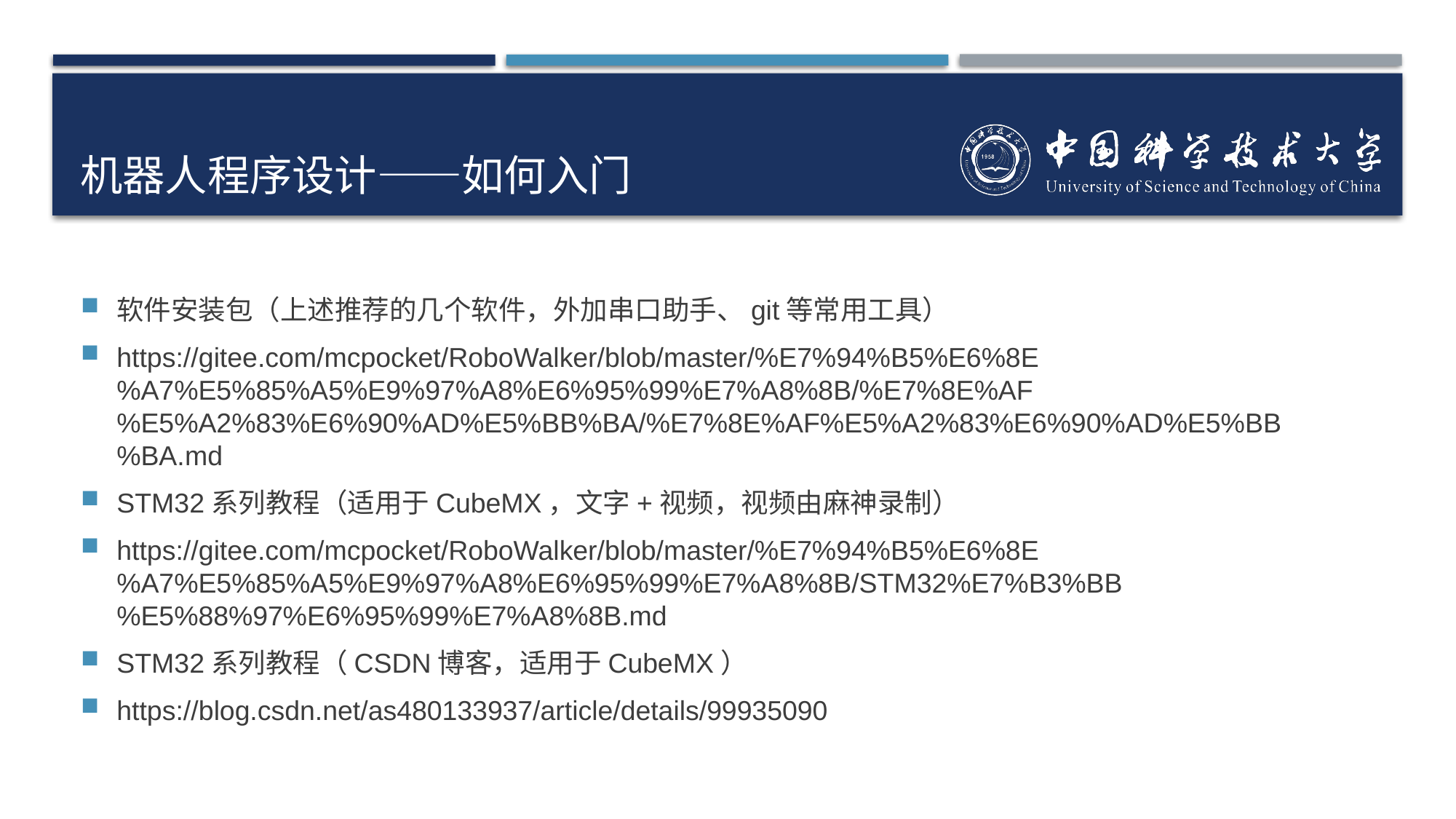

# 机器人程序设计——如何入门
软件安装包（上述推荐的几个软件，外加串口助手、git等常用工具）
https://gitee.com/mcpocket/RoboWalker/blob/master/%E7%94%B5%E6%8E%A7%E5%85%A5%E9%97%A8%E6%95%99%E7%A8%8B/%E7%8E%AF%E5%A2%83%E6%90%AD%E5%BB%BA/%E7%8E%AF%E5%A2%83%E6%90%AD%E5%BB%BA.md
STM32系列教程（适用于CubeMX，文字+视频，视频由麻神录制）
https://gitee.com/mcpocket/RoboWalker/blob/master/%E7%94%B5%E6%8E%A7%E5%85%A5%E9%97%A8%E6%95%99%E7%A8%8B/STM32%E7%B3%BB%E5%88%97%E6%95%99%E7%A8%8B.md
STM32系列教程（CSDN博客，适用于CubeMX）
https://blog.csdn.net/as480133937/article/details/99935090